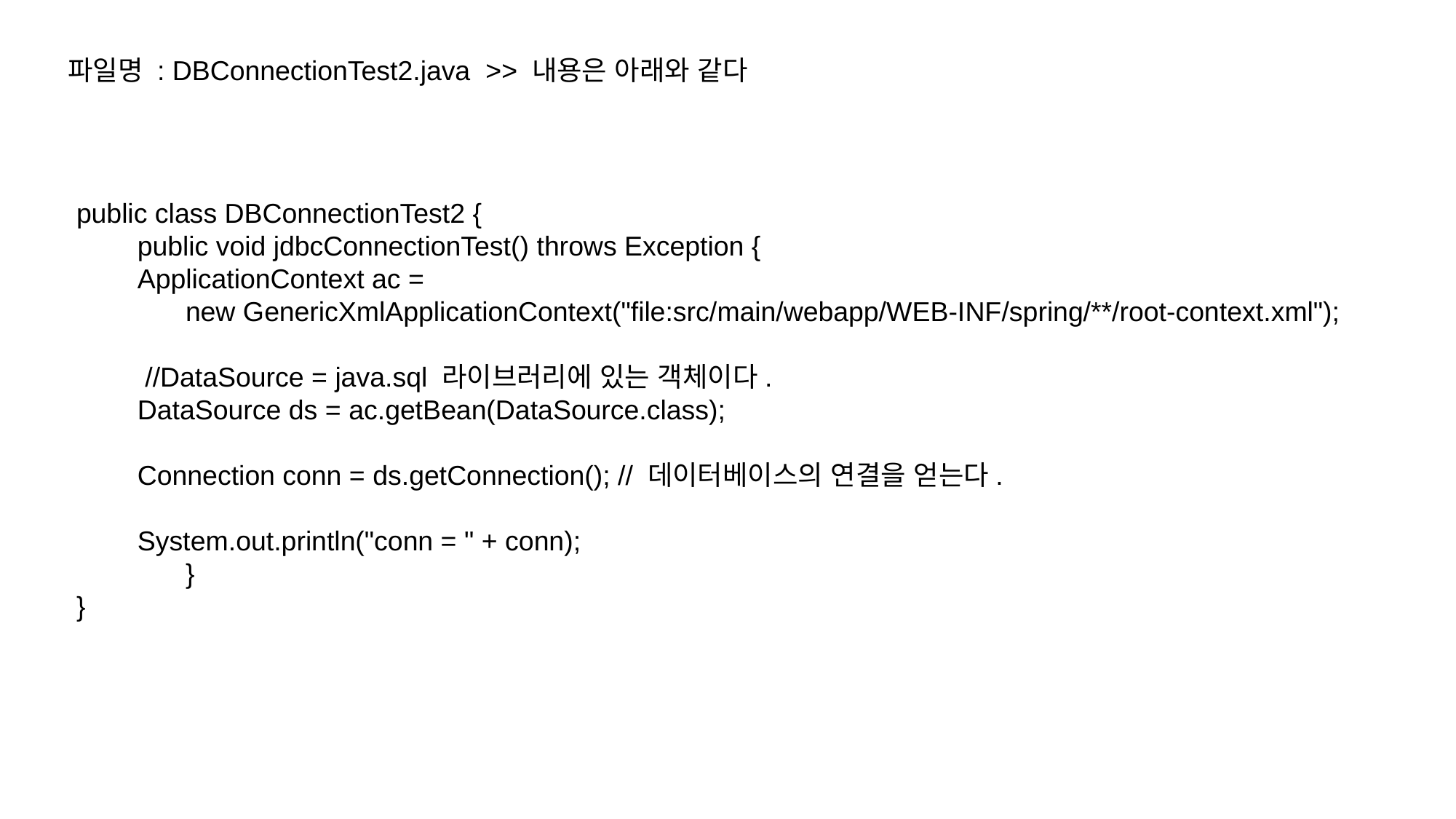

파일명 : DBConnectionTest2.java  >> 내용은 아래와 같다
public class DBConnectionTest2 {
        public void jdbcConnectionTest() throws Exception {
        ApplicationContext ac =
	new GenericXmlApplicationContext("file:src/main/webapp/WEB-INF/spring/**/root-context.xml");

         //DataSource = java.sql 라이브러리에 있는 객체이다.
        DataSource ds = ac.getBean(DataSource.class);

        Connection conn = ds.getConnection(); // 데이터베이스의 연결을 얻는다.

        System.out.println("conn = " + conn);
	}
}